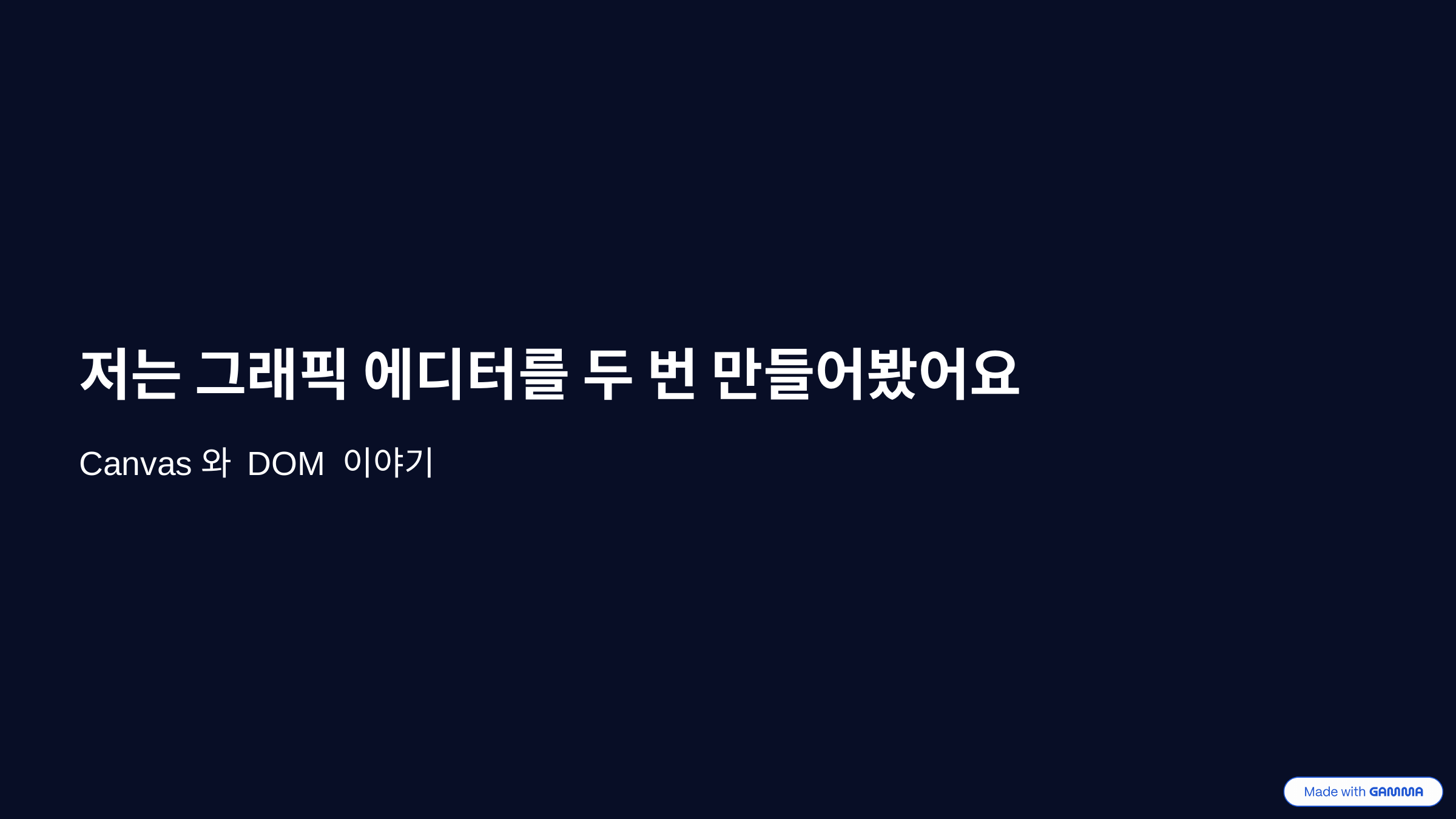

저는 그래픽 에디터를 두 번 만들어봤어요
Canvas와 DOM 이야기